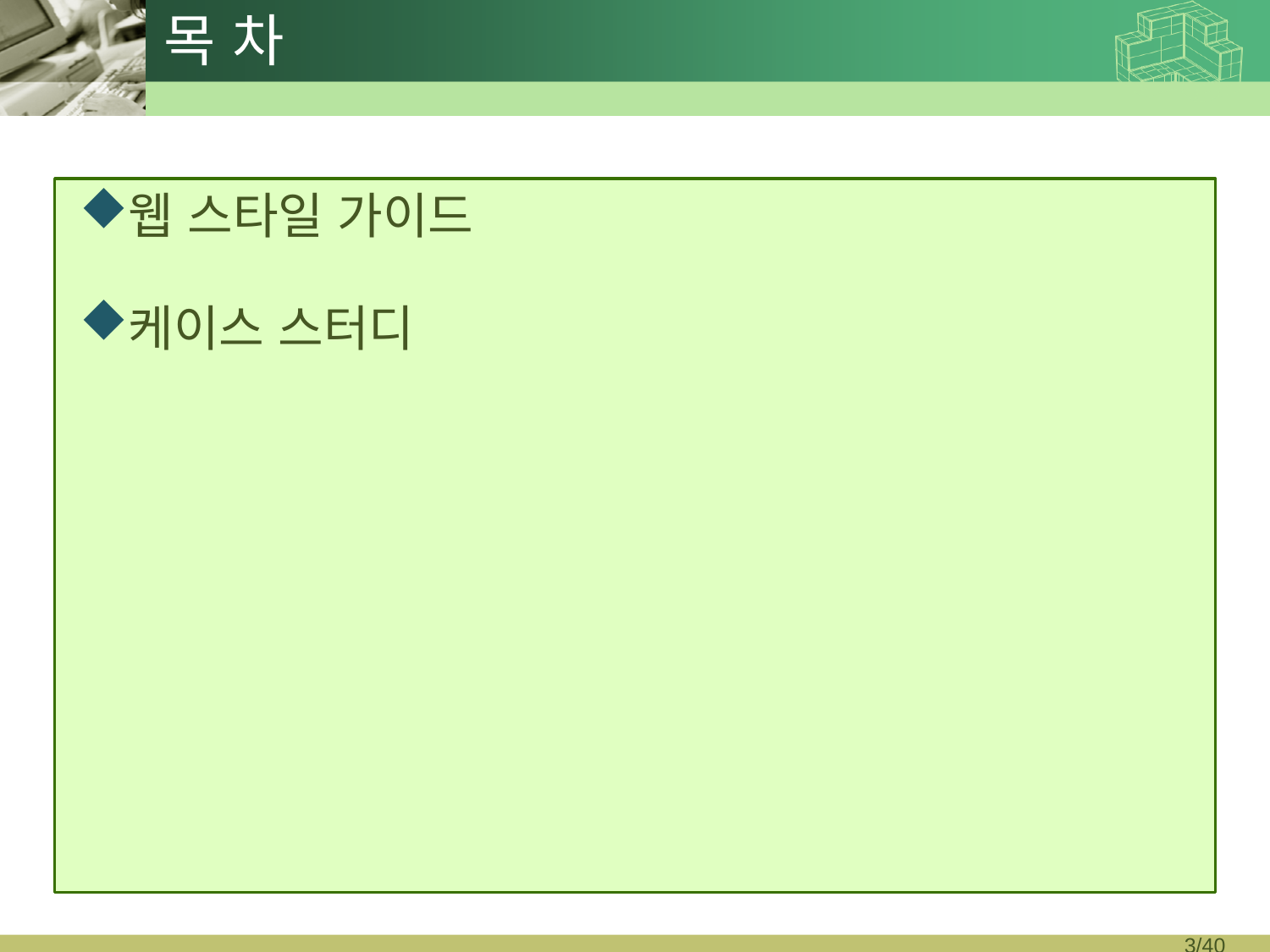

# 목 차
웹 스타일 가이드
케이스 스터디